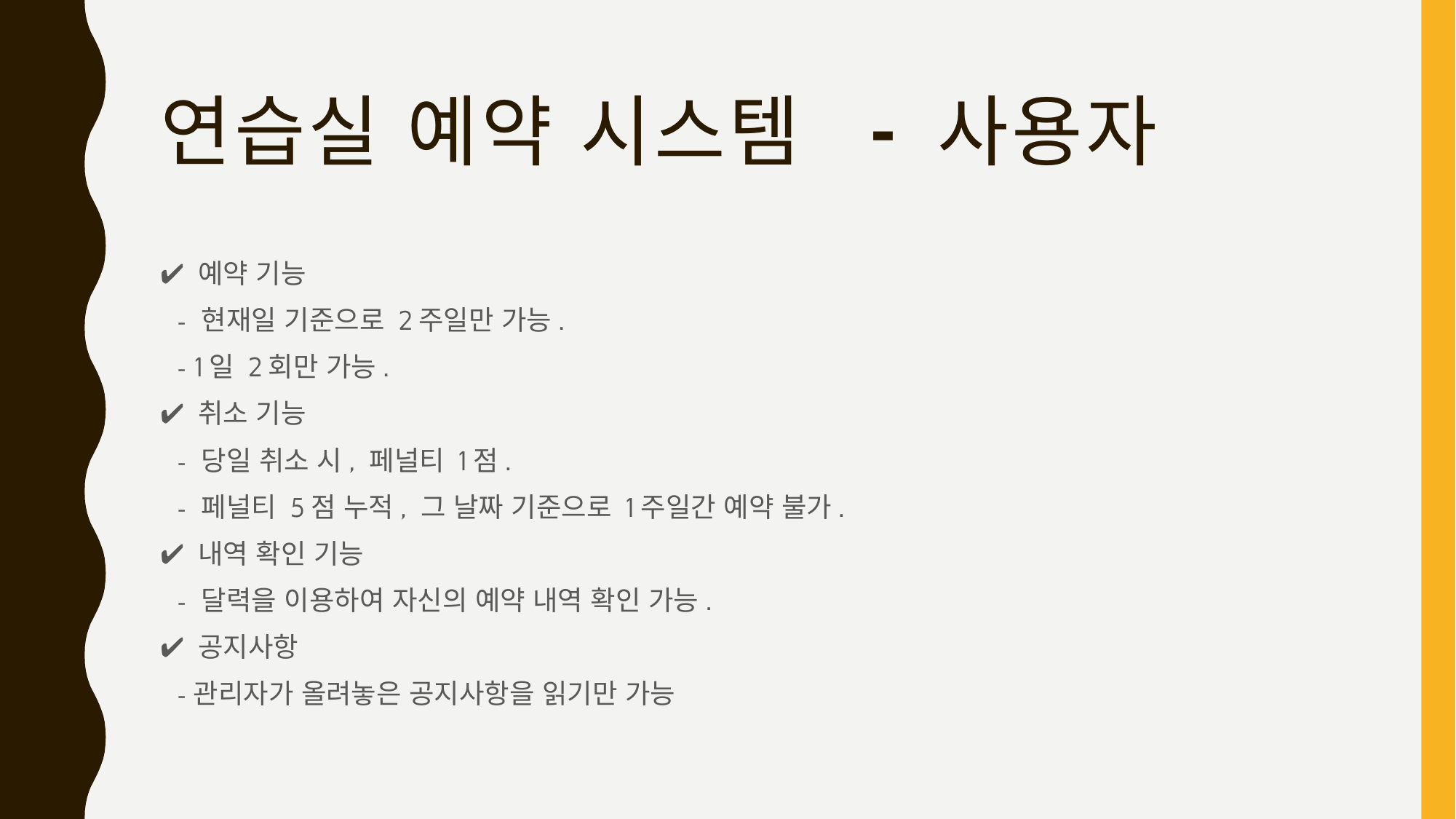

# 연습실 예약 시스템  - 사용자

✔️ 예약 기능
  - 현재일 기준으로 2주일만 가능.
  - 1일 2회만 가능.
✔️ 취소 기능
  - 당일 취소 시, 페널티 1점.
  - 페널티 5점 누적, 그 날짜 기준으로 1주일간 예약 불가.
✔️ 내역 확인 기능
  - 달력을 이용하여 자신의 예약 내역 확인 가능.
✔️ 공지사항
  -관리자가 올려놓은 공지사항을 읽기만 가능